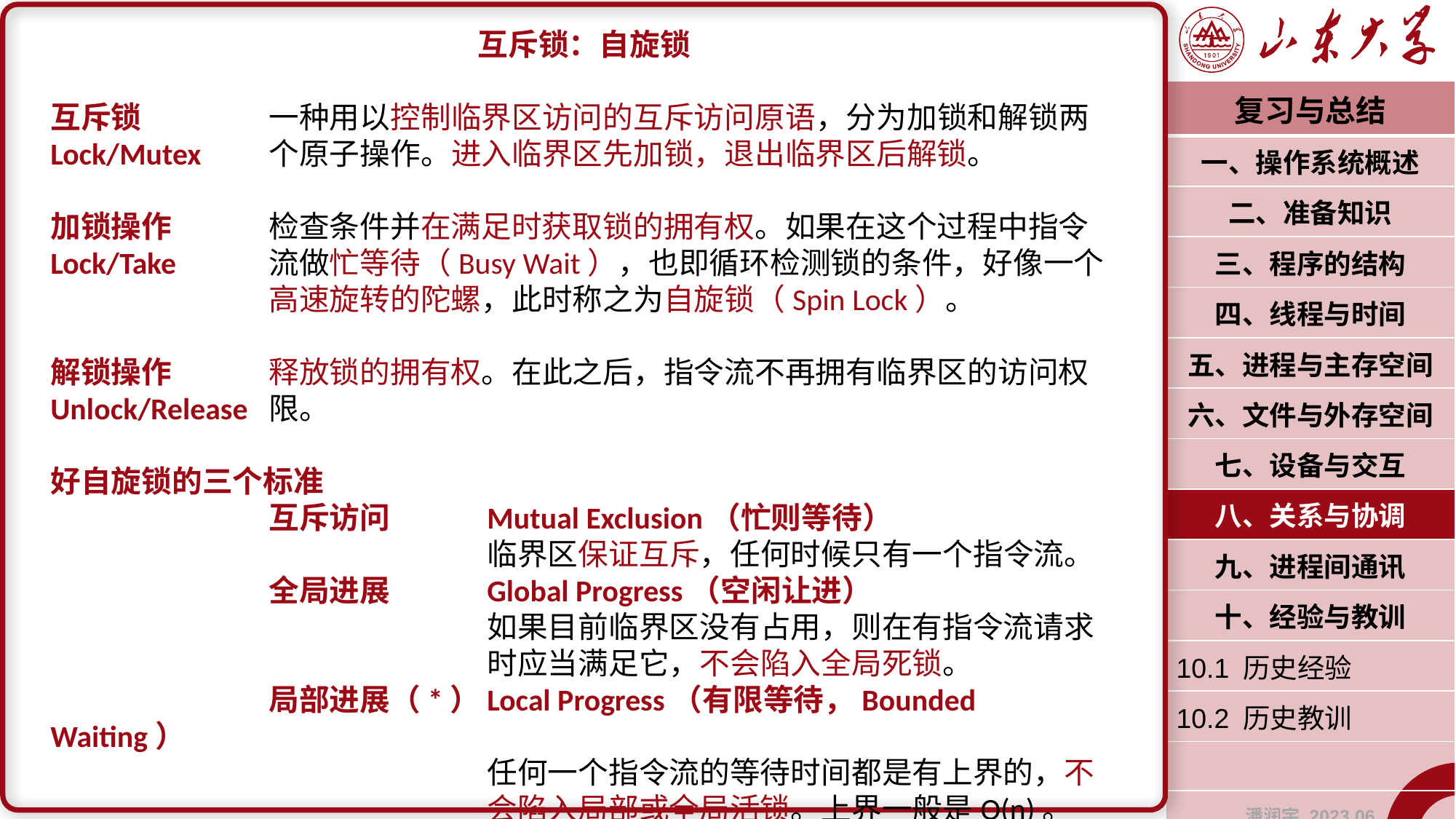

互斥锁：自旋锁

互斥锁		一种用以控制临界区访问的互斥访问原语，分为加锁和解锁两Lock/Mutex	个原子操作。进入临界区先加锁，退出临界区后解锁。

加锁操作	检查条件并在满足时获取锁的拥有权。如果在这个过程中指令
Lock/Take	流做忙等待（Busy Wait），也即循环检测锁的条件，好像一个		高速旋转的陀螺，此时称之为自旋锁（Spin Lock）。

解锁操作	释放锁的拥有权。在此之后，指令流不再拥有临界区的访问权
Unlock/Release	限。

好自旋锁的三个标准
		互斥访问	Mutual Exclusion（忙则等待）
				临界区保证互斥，任何时候只有一个指令流。
		全局进展	Global Progress（空闲让进）
				如果目前临界区没有占用，则在有指令流请求				时应当满足它，不会陷入全局死锁。
		局部进展（*）	Local Progress（有限等待，Bounded Waiting）
				任何一个指令流的等待时间都是有上界的，不				会陷入局部或全局活锁。上界一般是O(n)。
| 复习与总结 |
| --- |
| 一、操作系统概述 |
| 二、准备知识 |
| 三、程序的结构 |
| 四、线程与时间 |
| 五、进程与主存空间 |
| 六、文件与外存空间 |
| 七、设备与交互 |
| 八、关系与协调 |
| 九、进程间通讯 |
| 十、经验与教训 |
| 10.1 历史经验 |
| 10.2 历史教训 |
|  |
| 潘润宇 2023.06 |